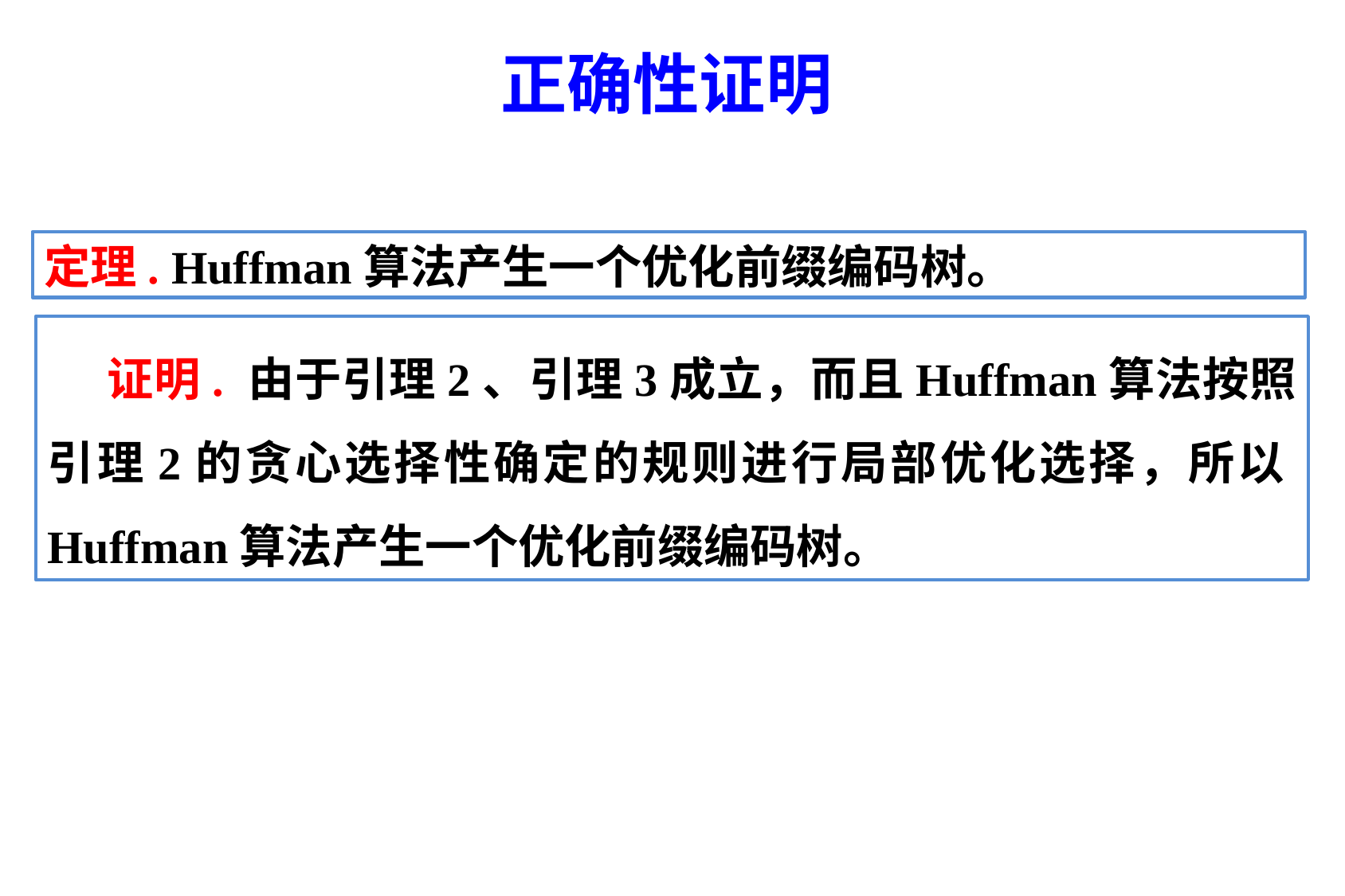

正确性证明
定理. Huffman算法产生一个优化前缀编码树。
证明. 由于引理2、引理3成立，而且Huffman算法按照引理2的贪心选择性确定的规则进行局部优化选择，所以Huffman算法产生一个优化前缀编码树。